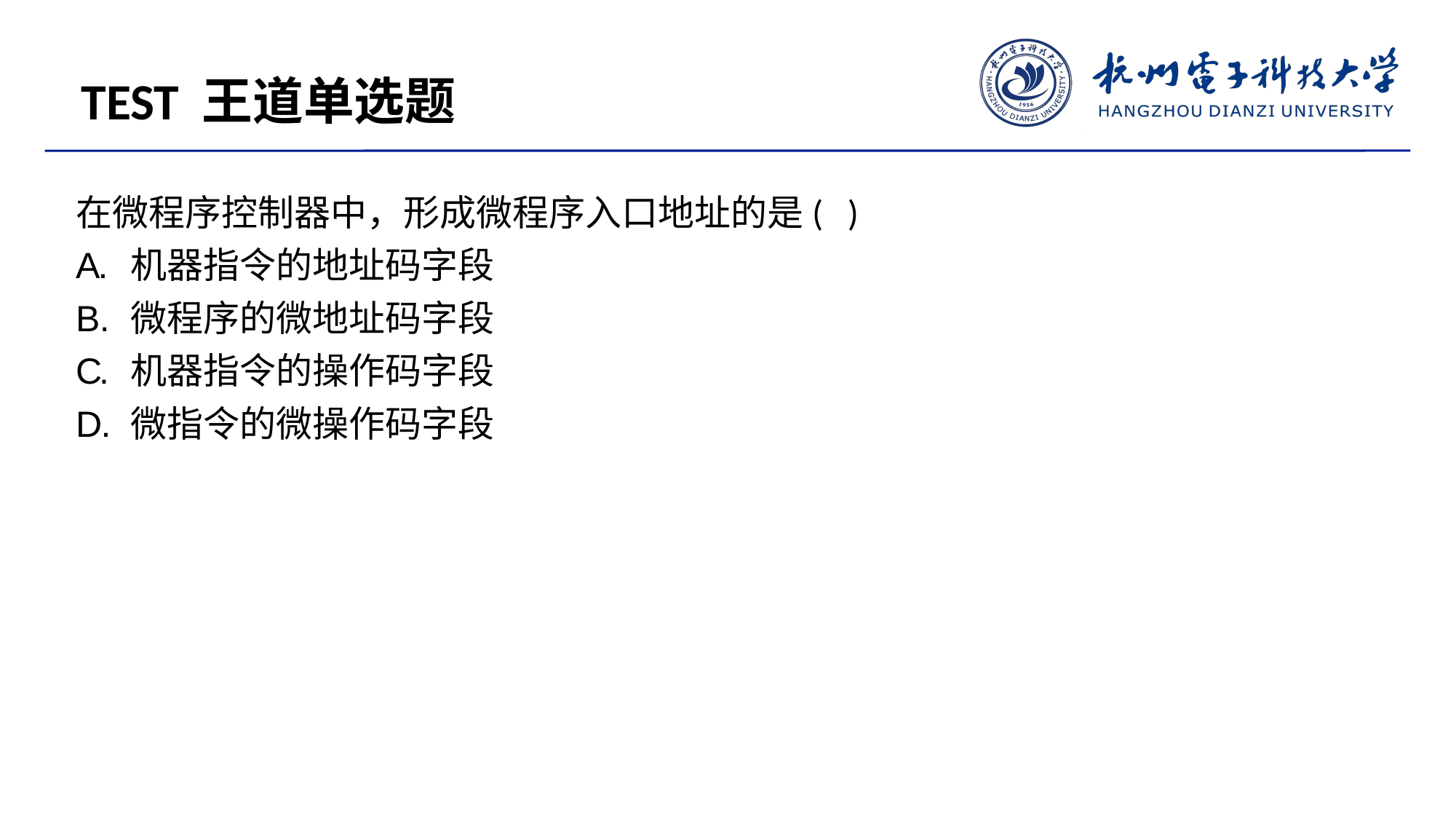

TEST 王道单选题
在微程序控制器中，形成微程序入口地址的是(   )
机器指令的地址码字段
微程序的微地址码字段
机器指令的操作码字段
微指令的微操作码字段